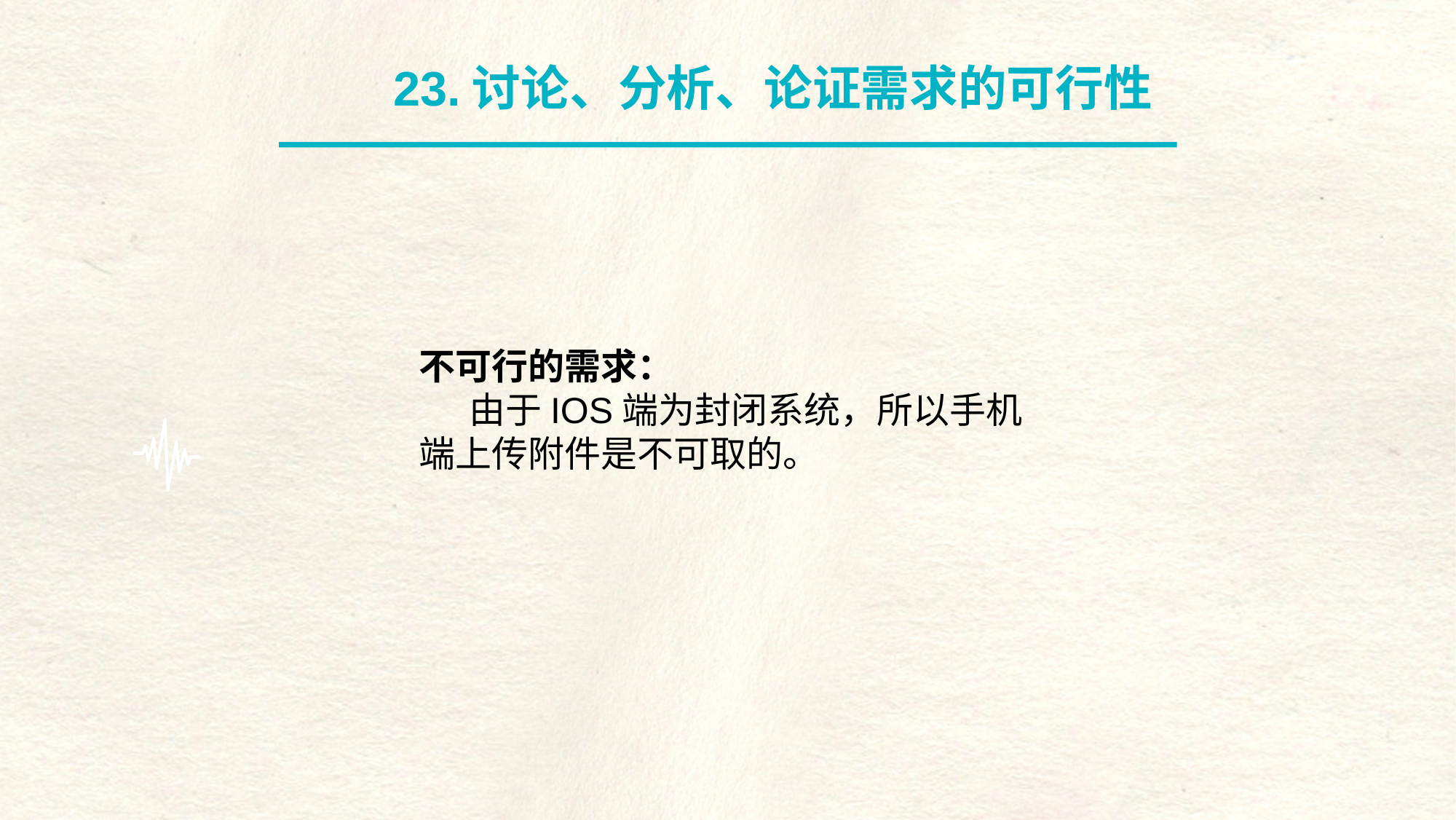

23.讨论、分析、论证需求的可行性

不可行的需求：
     由于IOS端为封闭系统，所以手机端上传附件是不可取的。